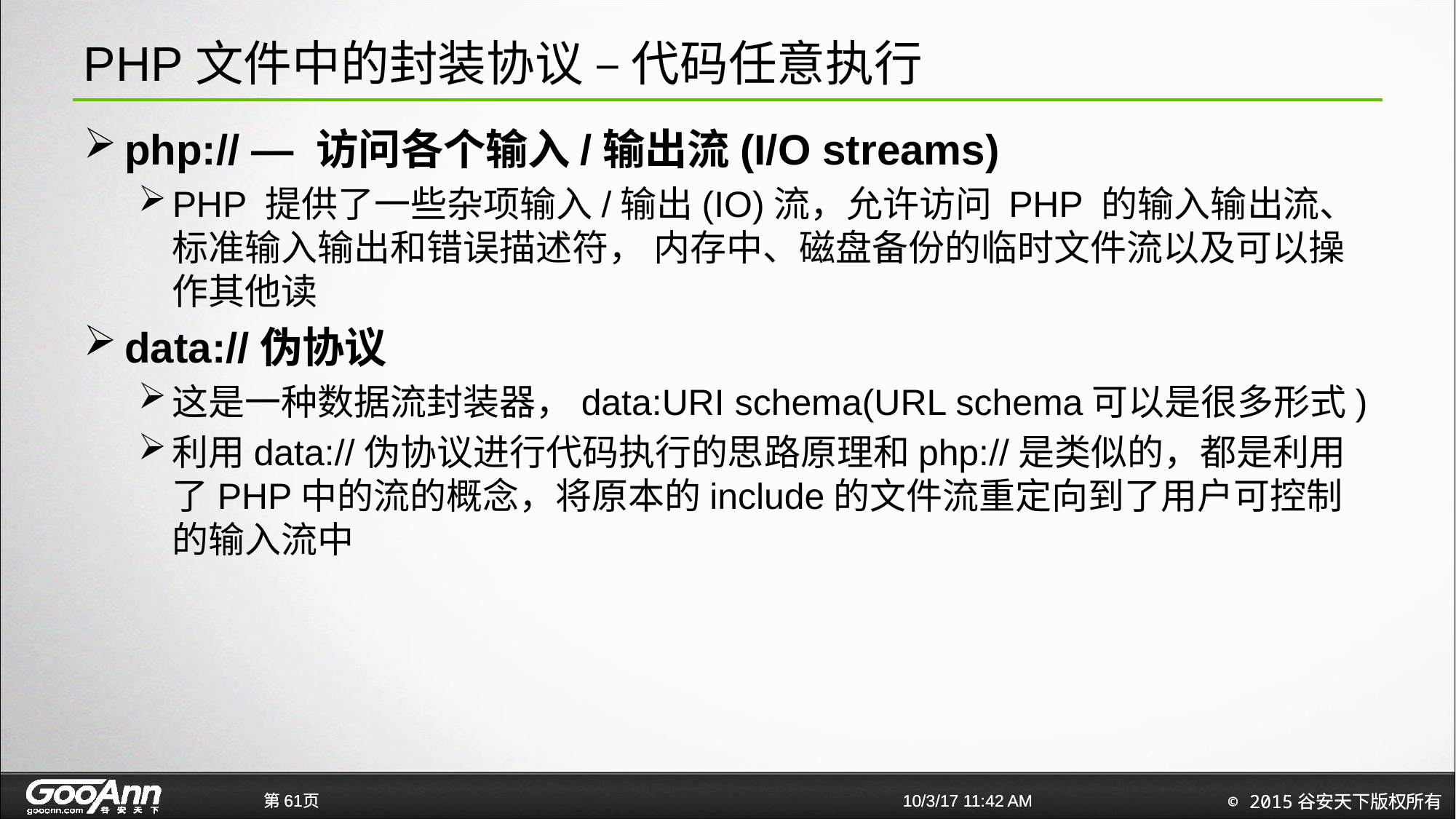

# PHP文件中的封装协议 – 代码任意执行
php:// — 访问各个输入/输出流(I/O streams)
PHP 提供了一些杂项输入/输出(IO)流，允许访问 PHP 的输入输出流、标准输入输出和错误描述符， 内存中、磁盘备份的临时文件流以及可以操作其他读
data://伪协议
这是一种数据流封装器，data:URI schema(URL schema可以是很多形式)
利用data://伪协议进行代码执行的思路原理和php://是类似的，都是利用了PHP中的流的概念，将原本的include的文件流重定向到了用户可控制的输入流中